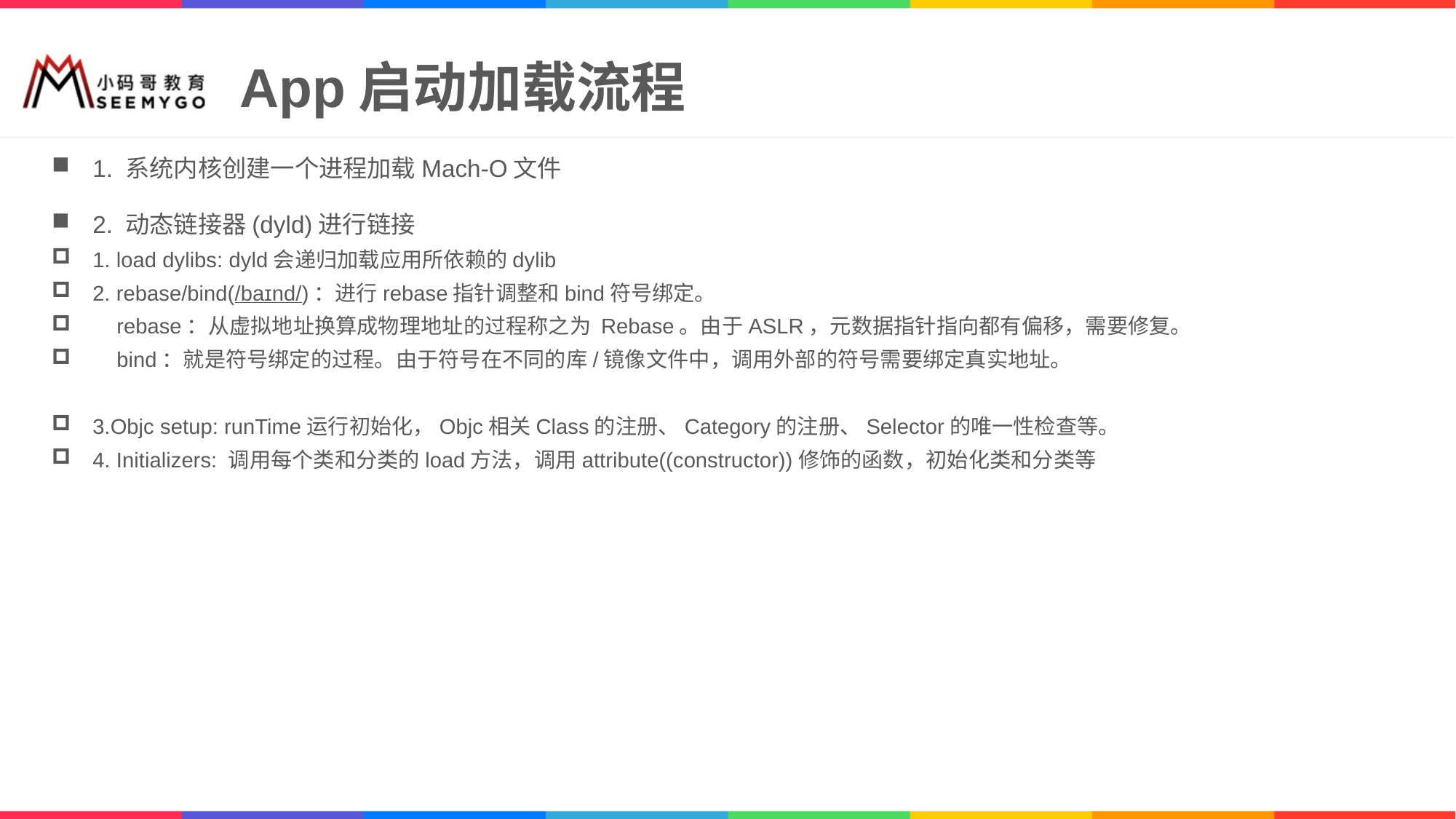

# App启动加载流程
1. 系统内核创建一个进程加载Mach-O文件
2. 动态链接器(dyld)进行链接
1. load dylibs: dyld会递归加载应用所依赖的dylib
2. rebase/bind(/baɪnd/)：进行rebase指针调整和bind符号绑定。
    rebase：从虚拟地址换算成物理地址的过程称之为 Rebase。由于ASLR，元数据指针指向都有偏移，需要修复。
    bind：就是符号绑定的过程。由于符号在不同的库/镜像文件中，调用外部的符号需要绑定真实地址。

3.Objc setup: runTime运行初始化，Objc相关Class的注册、Category的注册、Selector的唯一性检查等。
4. Initializers: 调用每个类和分类的load方法，调用attribute((constructor))修饰的函数，初始化类和分类等